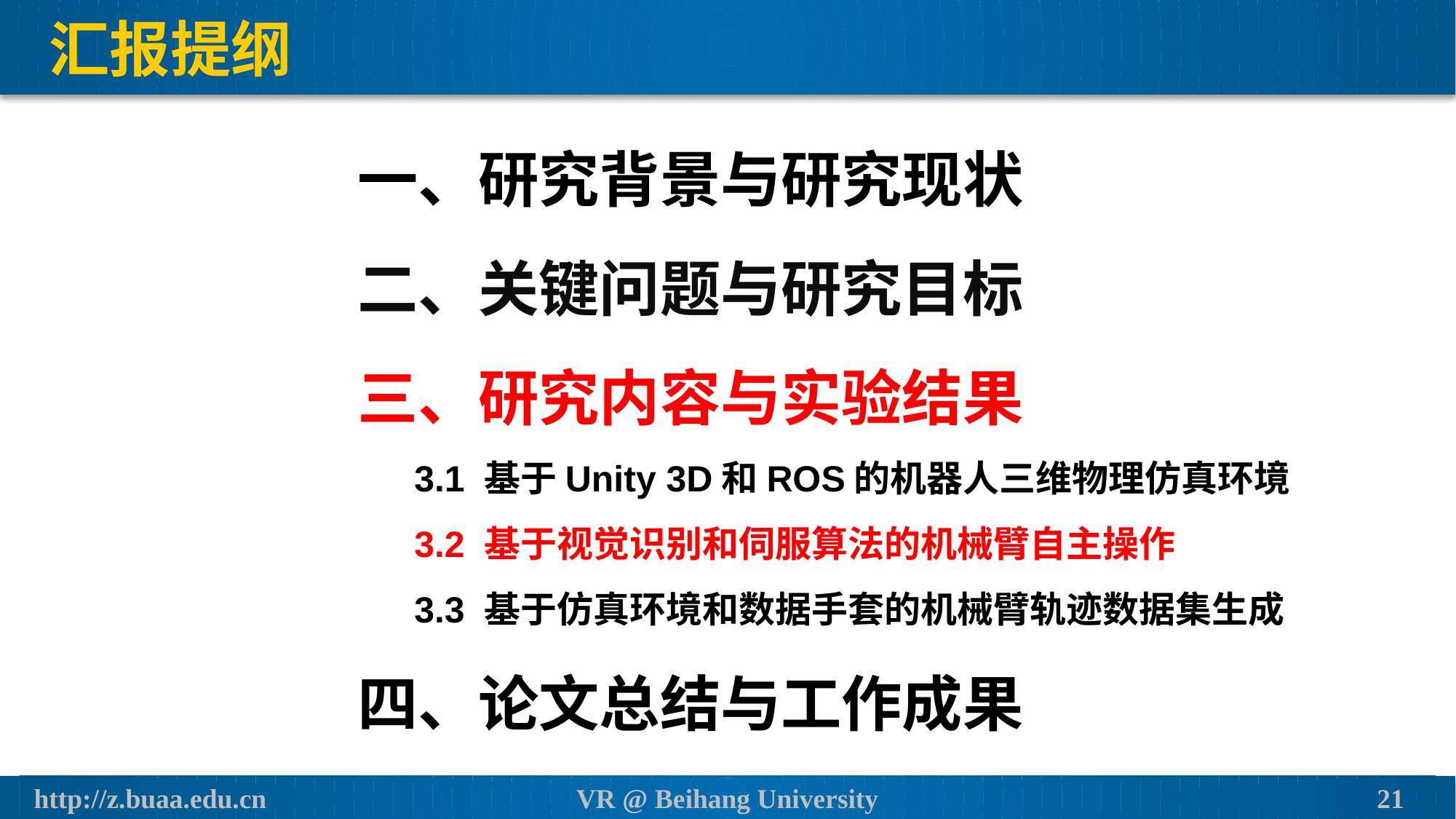

# 汇报提纲
一、研究背景与研究现状
二、关键问题与研究目标
三、研究内容与实验结果

四、论文总结与工作成果
3.1 基于Unity 3D和ROS的机器人三维物理仿真环境
3.2 基于视觉识别和伺服算法的机械臂自主操作
3.3 基于仿真环境和数据手套的机械臂轨迹数据集生成